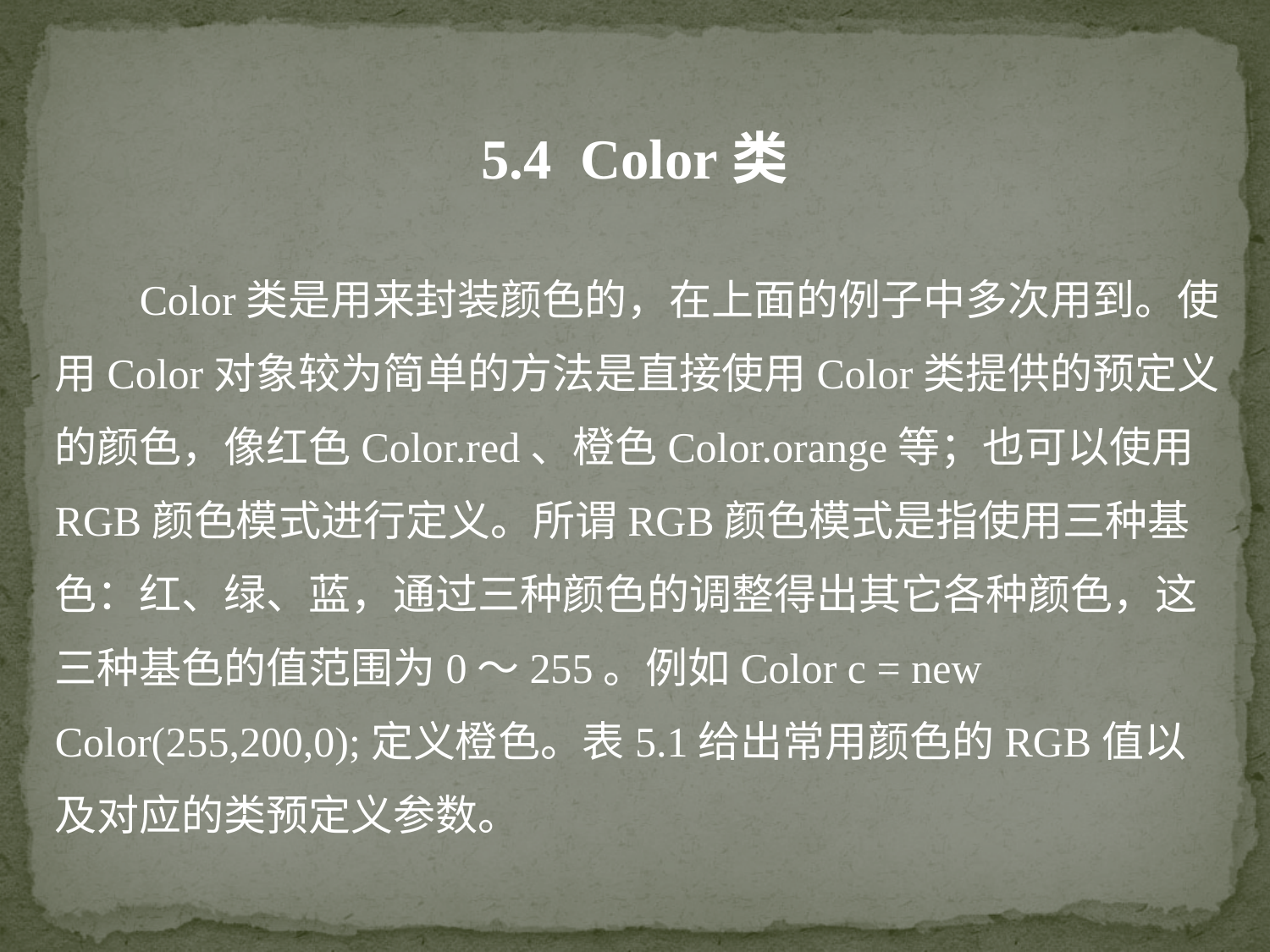

5.4  Color类
        Color类是用来封装颜色的，在上面的例子中多次用到。使用Color对象较为简单的方法是直接使用Color类提供的预定义的颜色，像红色Color.red、橙色Color.orange等；也可以使用RGB颜色模式进行定义。所谓RGB颜色模式是指使用三种基色：红、绿、蓝，通过三种颜色的调整得出其它各种颜色，这三种基色的值范围为0～255。例如Color c = new Color(255,200,0);定义橙色。表5.1给出常用颜色的RGB值以及对应的类预定义参数。